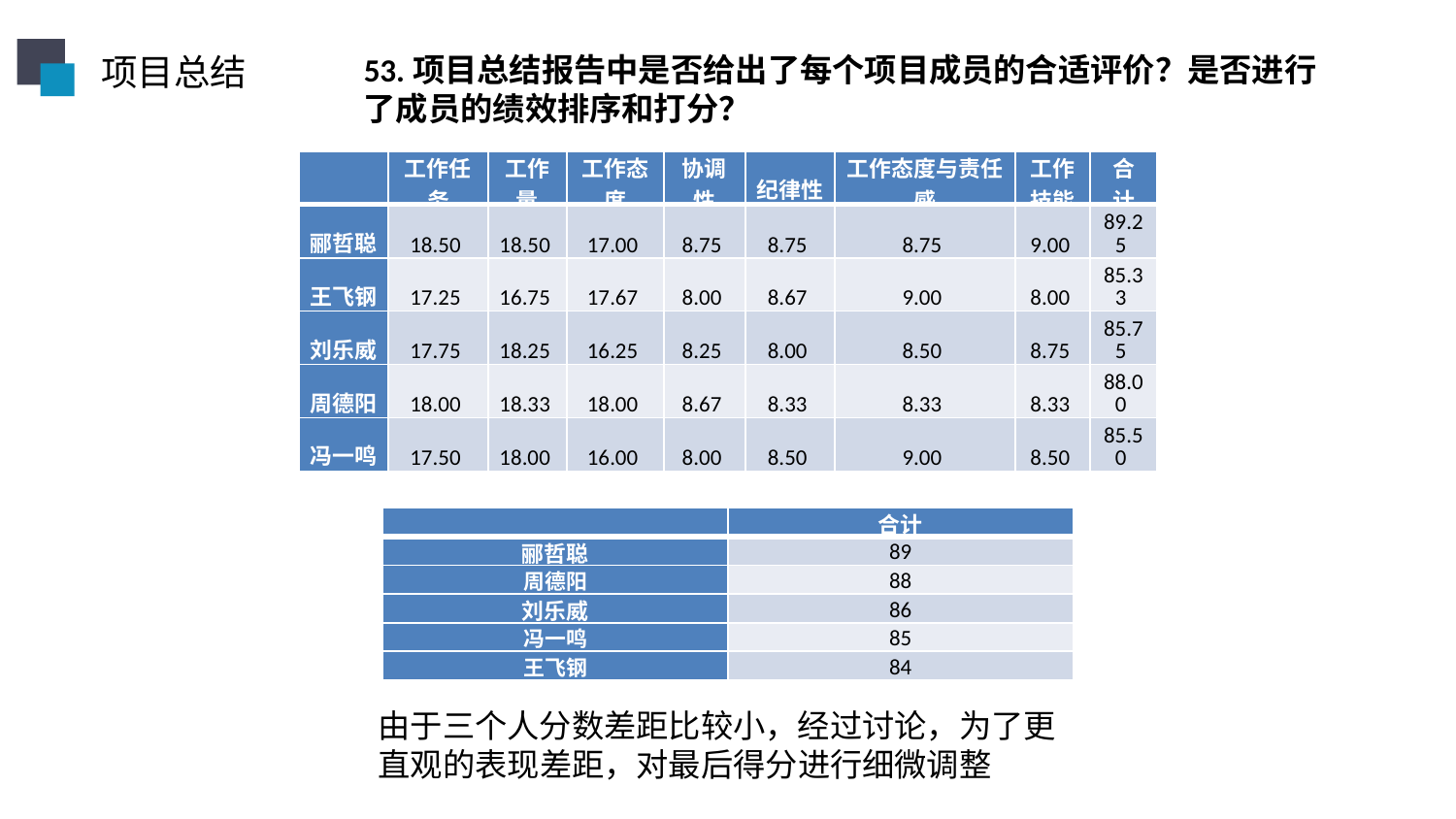

项目总结
53.项目总结报告中是否给出了每个项目成员的合适评价？是否进行了成员的绩效排序和打分？
|  | 工作任务 | 工作量 | 工作态度 | 协调性 | 纪律性 | 工作态度与责任感 | 工作技能 | 合计 |
| --- | --- | --- | --- | --- | --- | --- | --- | --- |
| 郦哲聪 | 18.50 | 18.50 | 17.00 | 8.75 | 8.75 | 8.75 | 9.00 | 89.25 |
| 王飞钢 | 17.25 | 16.75 | 17.67 | 8.00 | 8.67 | 9.00 | 8.00 | 85.33 |
| 刘乐威 | 17.75 | 18.25 | 16.25 | 8.25 | 8.00 | 8.50 | 8.75 | 85.75 |
| 周德阳 | 18.00 | 18.33 | 18.00 | 8.67 | 8.33 | 8.33 | 8.33 | 88.00 |
| 冯一鸣 | 17.50 | 18.00 | 16.00 | 8.00 | 8.50 | 9.00 | 8.50 | 85.50 |

|  | 合计 |
| --- | --- |
| 郦哲聪 | 89 |
| 周德阳 | 88 |
| 刘乐威 | 86 |
| 冯一鸣 | 85 |
| 王飞钢 | 84 |
由于三个人分数差距比较小，经过讨论，为了更直观的表现差距，对最后得分进行细微调整